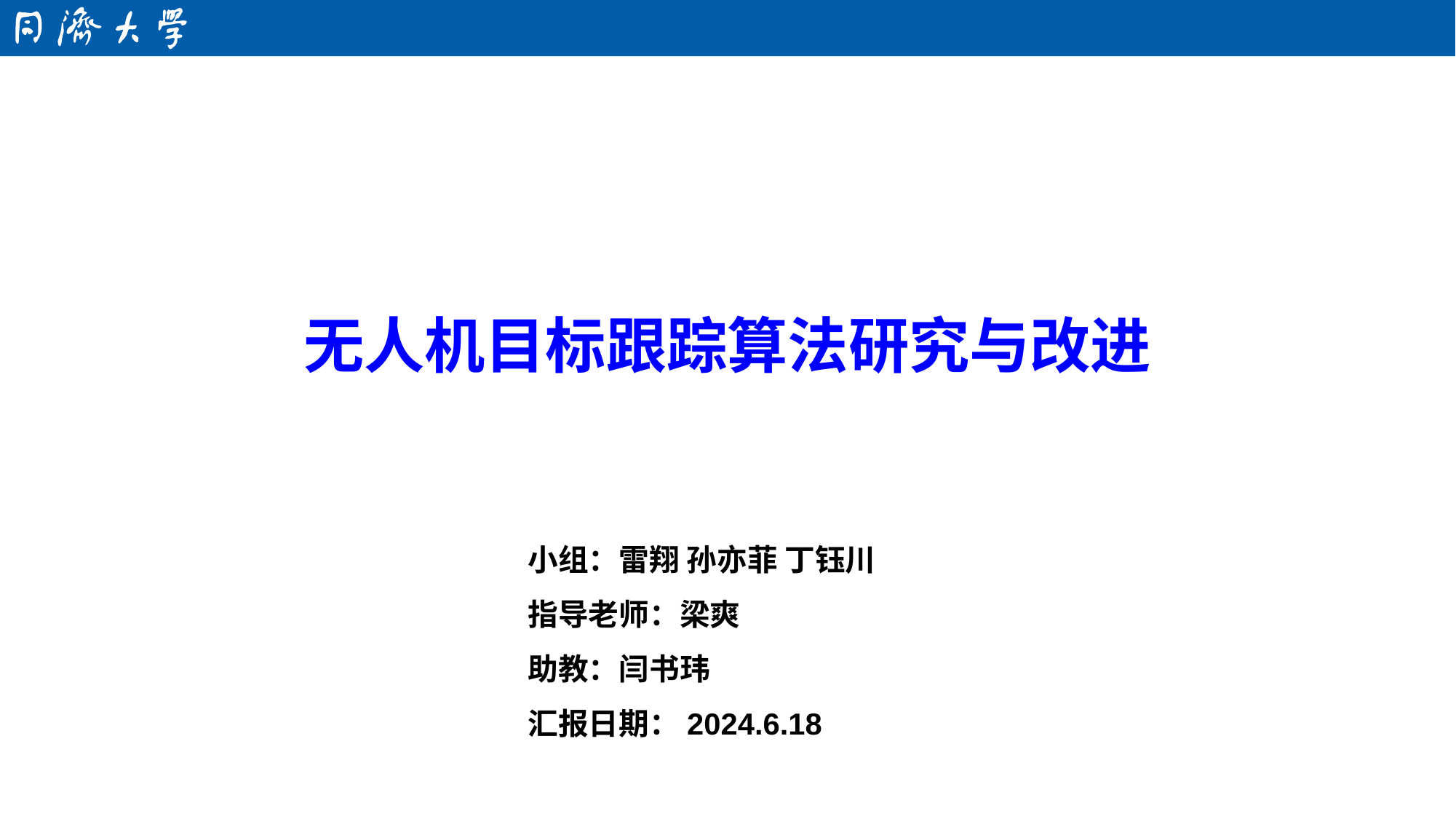

无人机目标跟踪算法研究与改进
小组：雷翔 孙亦菲 丁钰川
指导老师：梁爽
助教：闫书玮
汇报日期：2024.6.18